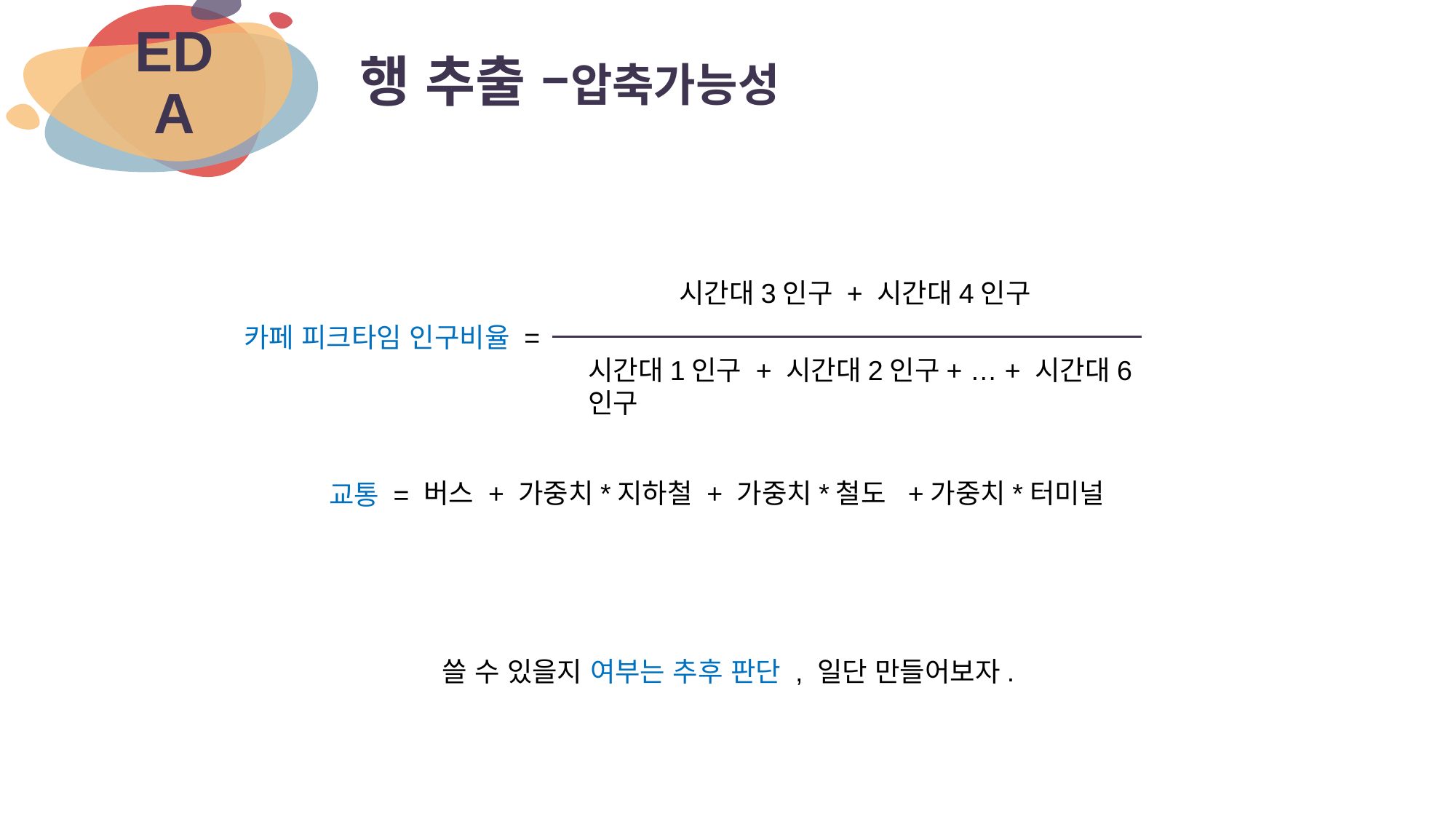

# 행 추출 –압축가능성
EDA
시간대3인구 + 시간대4인구
카페 피크타임 인구비율 =
시간대1인구 + 시간대2인구+ … + 시간대6인구
버스 + 가중치*지하철 + 가중치*철도  +가중치*터미널
                  교통 =
쓸 수 있을지 여부는 추후 판단 , 일단 만들어보자.